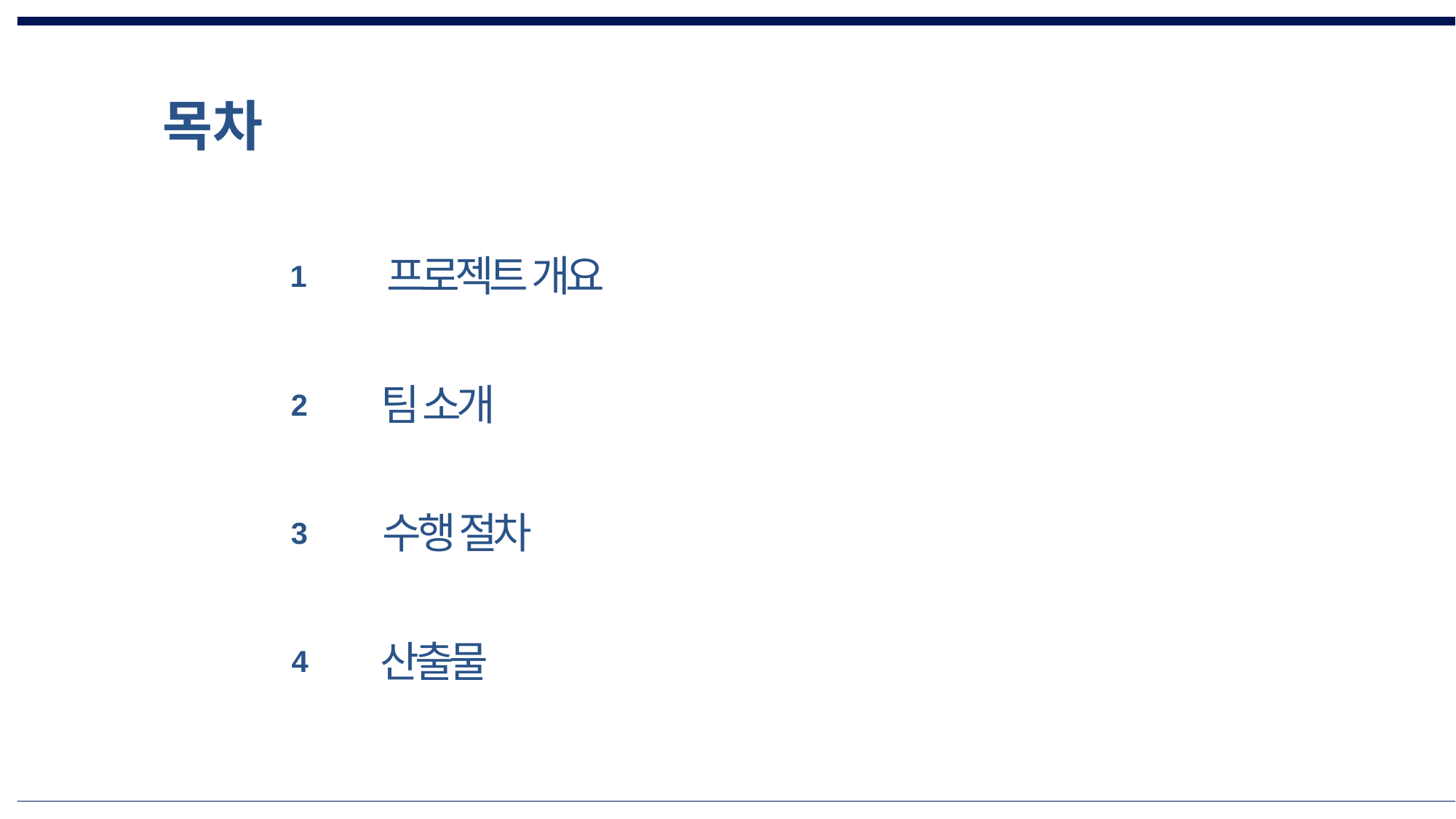

목차
프로젝트 개요
1
팀 소개
2
수행 절차
3
산출물
4